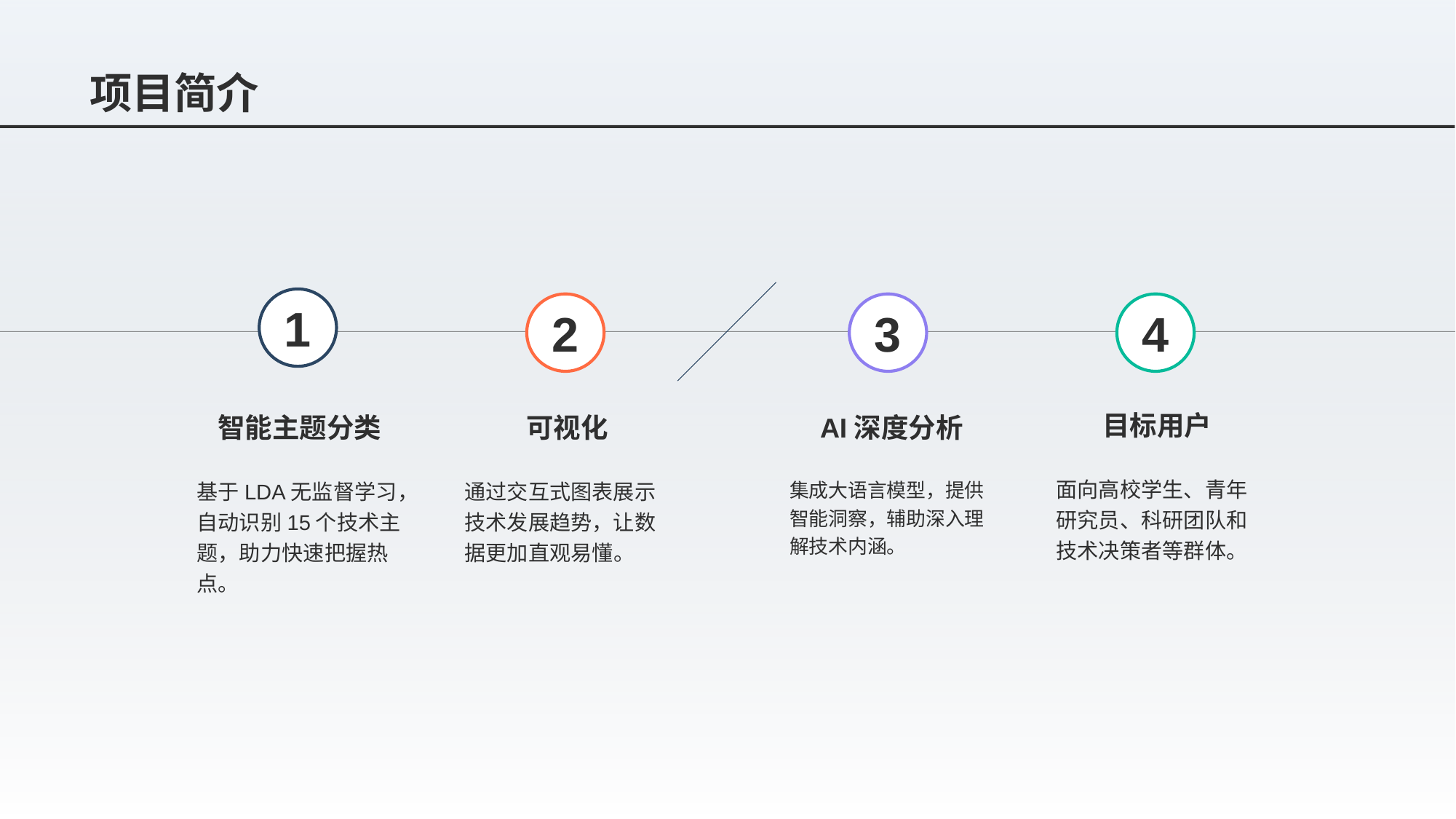

# 项目简介
1
2
3
4
目标用户
AI深度分析
智能主题分类
可视化
面向高校学生、青年研究员、科研团队和技术决策者等群体。
基于LDA无监督学习，自动识别15个技术主题，助力快速把握热点。
通过交互式图表展示技术发展趋势，让数据更加直观易懂。
集成大语言模型，提供智能洞察，辅助深入理解技术内涵。